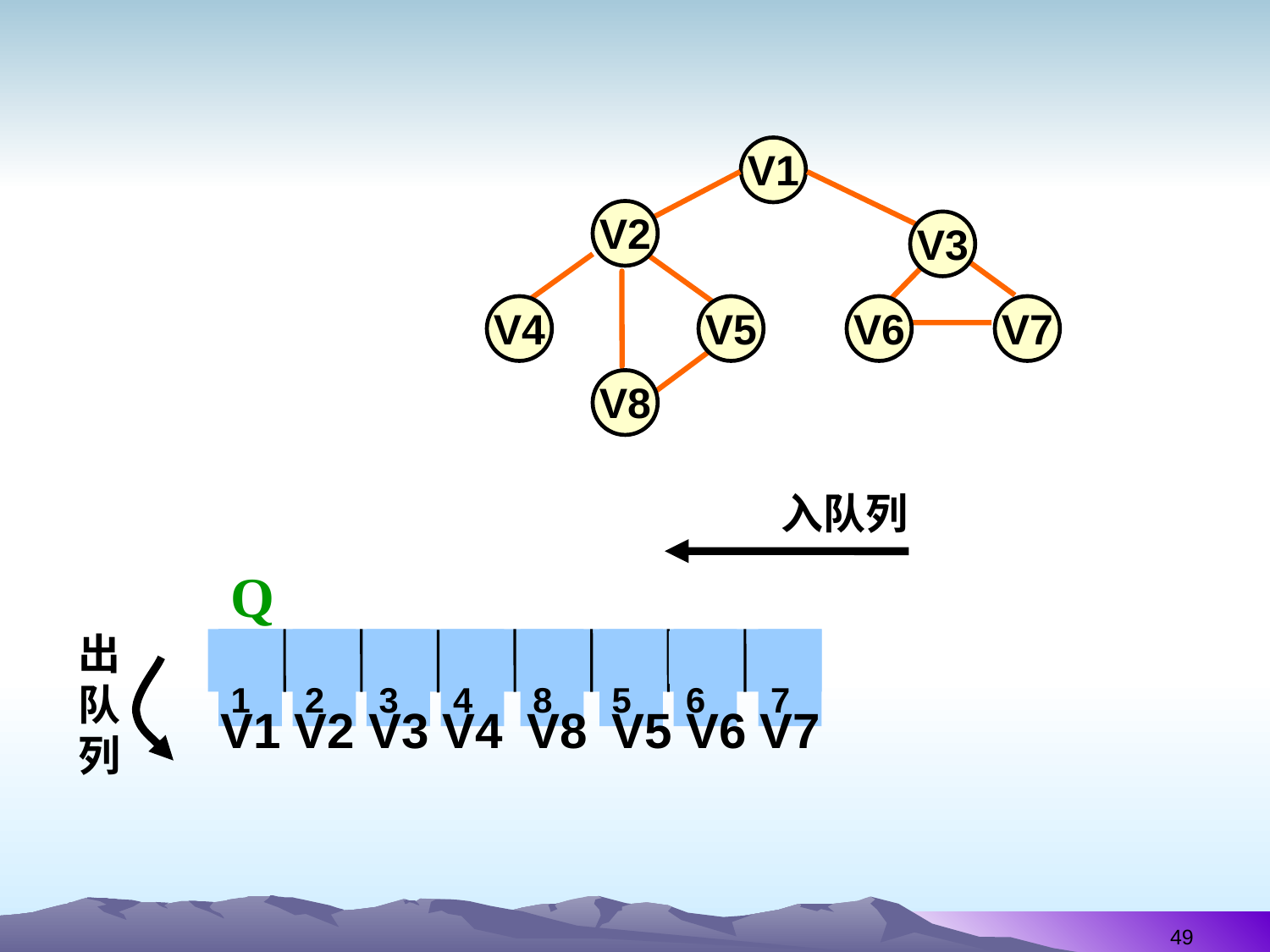

V1

 V2

 V3

 V4

 V5

 V6

 V7

 V8

入队列

Q

出队列

V1

V2
V3
V4
V8
V5
V6
V7

V1
V2
V3
V4
V8
V5
V6
V7
49